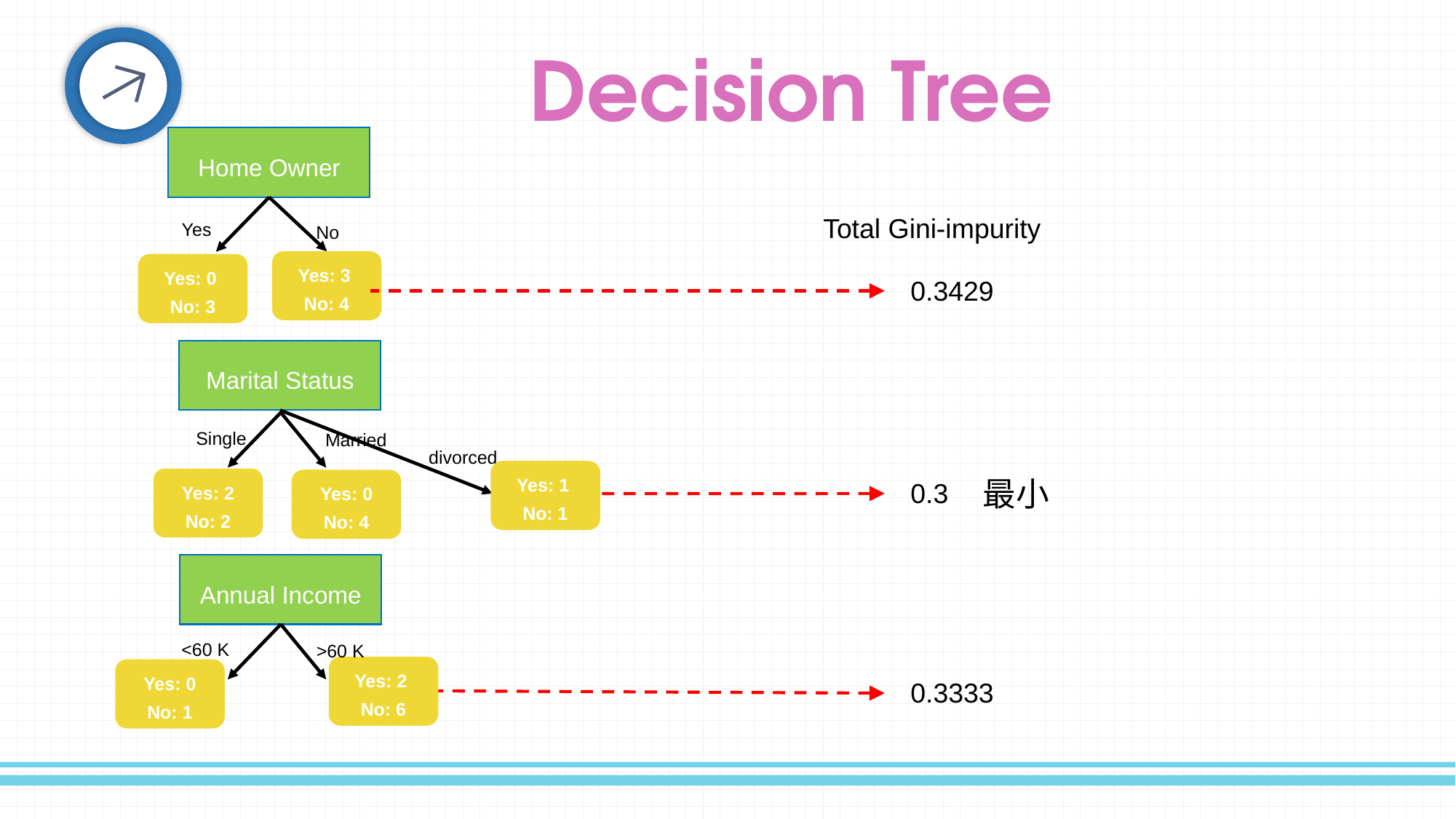

Decision Tree
Home Owner
Yes
Total Gini-impurity
No
Yes: 3
No: 4
Yes: 0
No: 3
0.3429

Marital Status
Single
Married
divorced
最小
Yes: 1
No: 1
Yes: 2
No: 2
Yes: 0
No: 4
0.3

Annual Income
<60 K
>60 K
Yes: 2
No: 6
Yes: 0
No: 1
0.3333